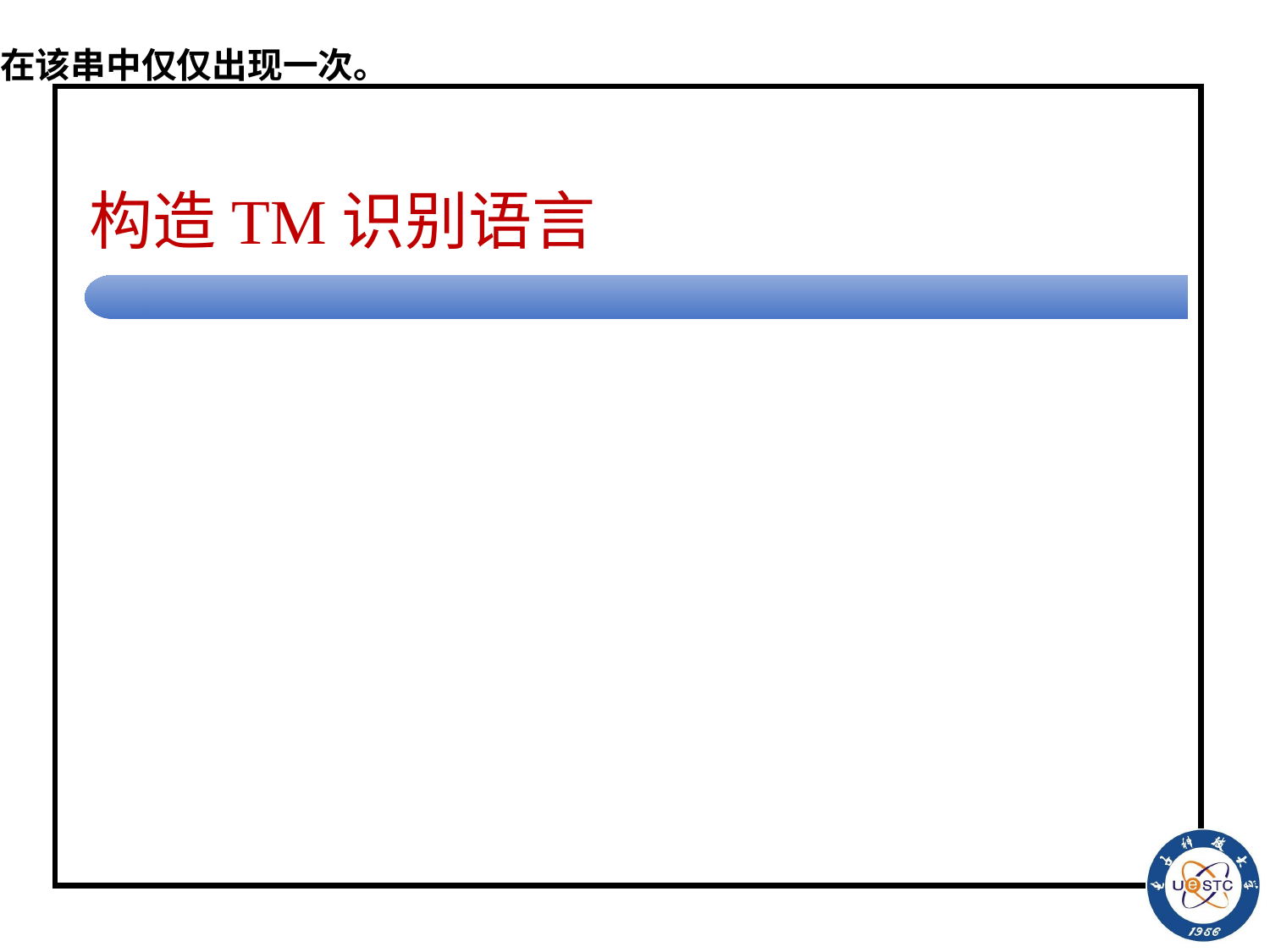

# 构造TM识别语言
例6.13 构造TM识别 {a, b, c}上的语言L：
每个句子的最后一个符号在该串中仅仅出现一次。

思想：最后个符号仅仅出现一次，TM先将读写头移动到带的最后，
“记住”输入带上的最后一个符号，向左扫描输入带上的其他符号，
与最后一个符号进行比较。